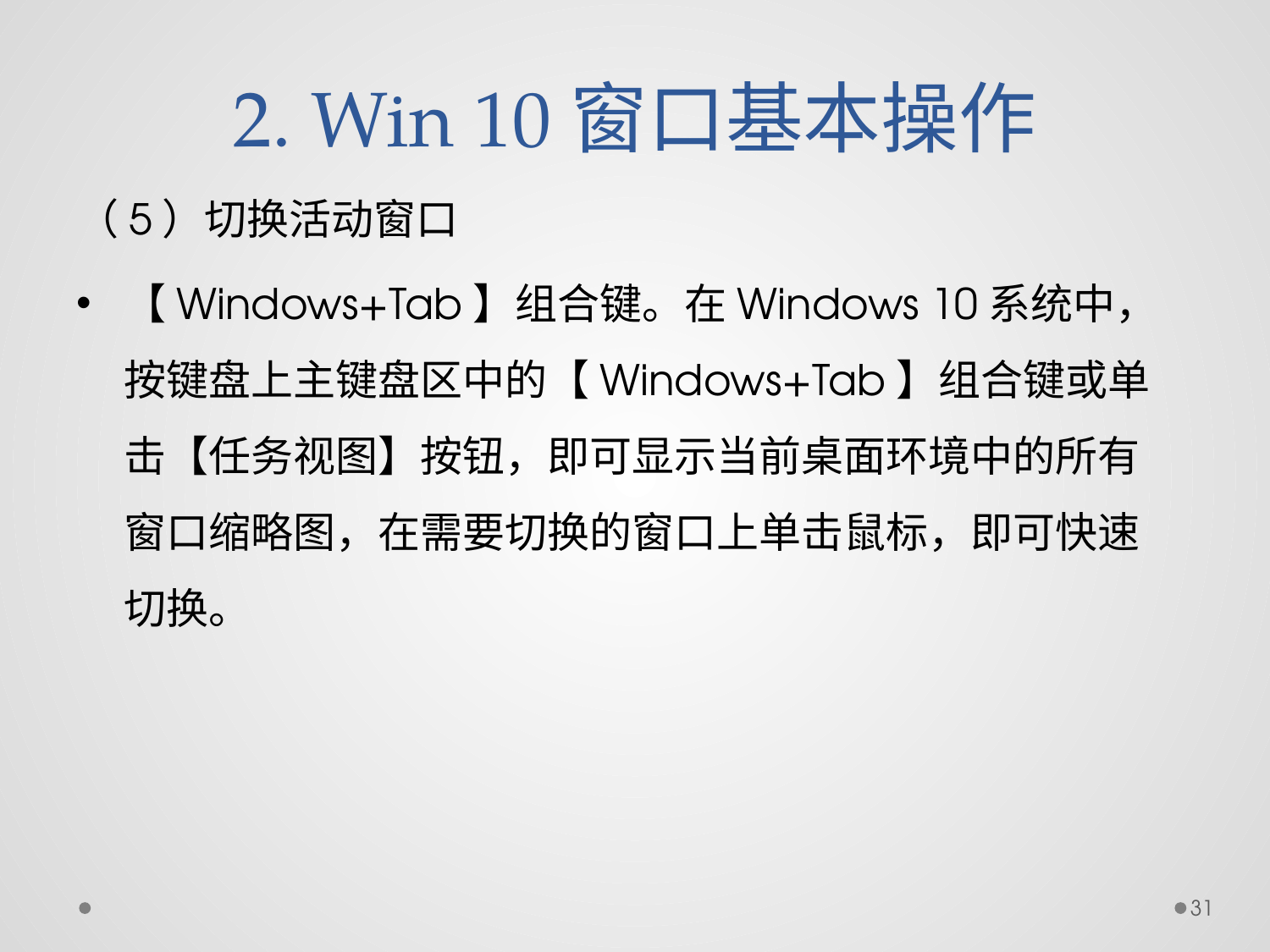

# 2. Win 10窗口基本操作
（5）切换活动窗口
【Windows+Tab】组合键。在Windows 10系统中，按键盘上主键盘区中的【Windows+Tab】组合键或单击【任务视图】按钮，即可显示当前桌面环境中的所有窗口缩略图，在需要切换的窗口上单击鼠标，即可快速切换。
31